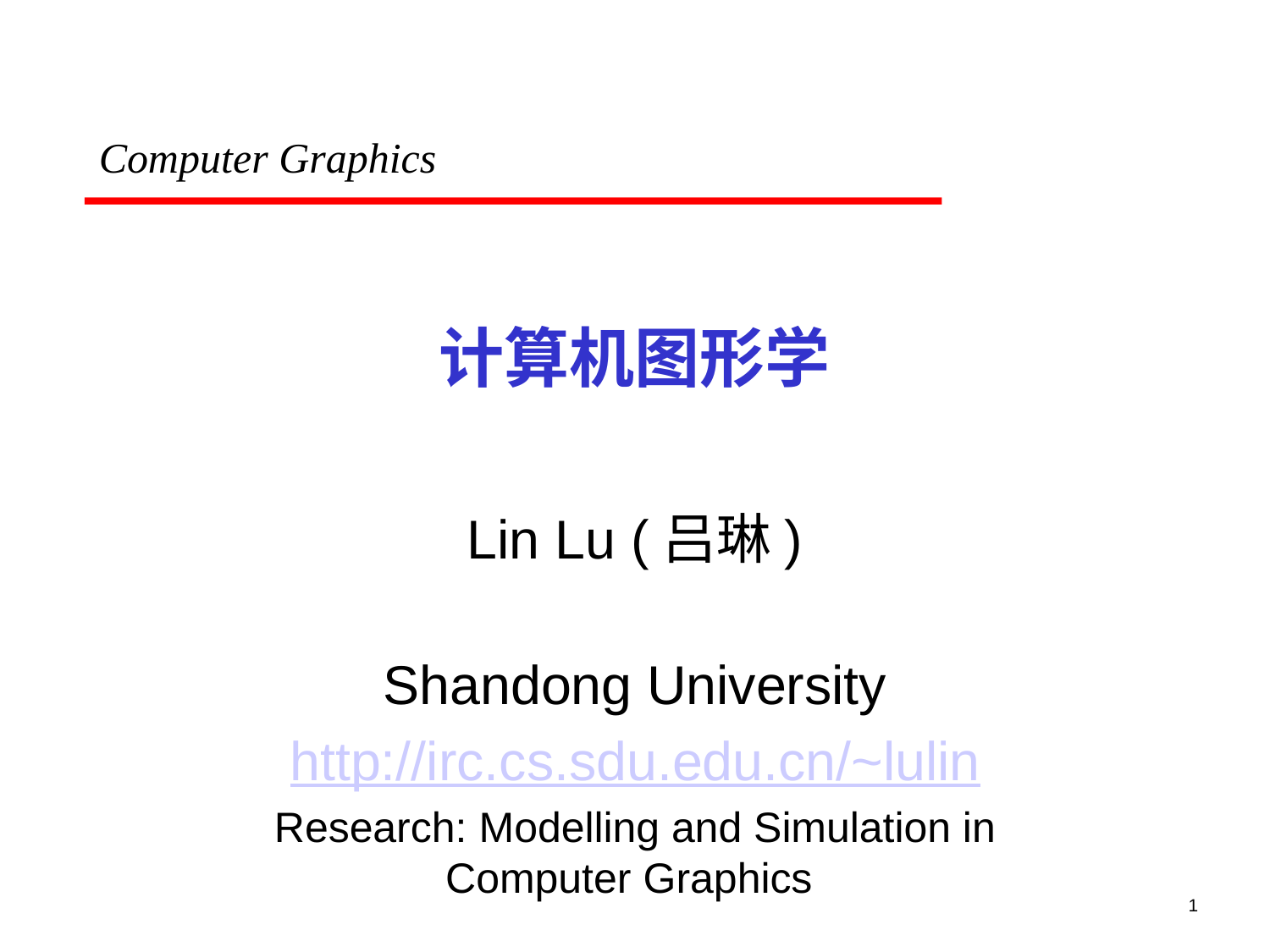

Computer Graphics
# 计算机图形学
Lin Lu (吕琳)

Shandong University
http://irc.cs.sdu.edu.cn/~lulin
Research: Modelling and Simulation in Computer Graphics

1